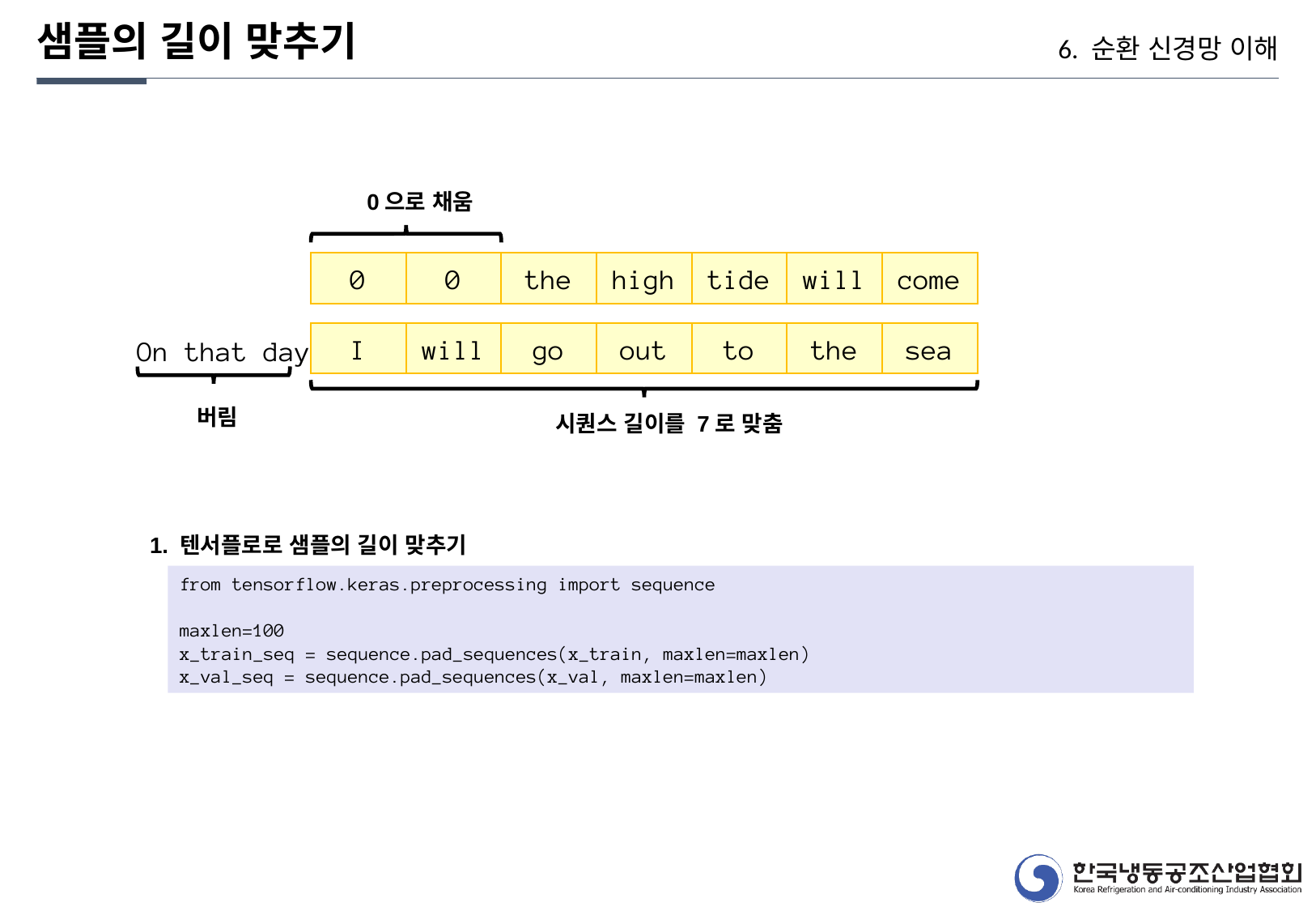

샘플의 길이 맞추기
6. 순환 신경망 이해

0으로 채움
0
0
the
high
tide
will
come

I
will
go
out
to
the
sea
On that day
버림
시퀀스 길이를 7로 맞춤
1. 텐서플로로 샘플의 길이 맞추기
from tensorflow.keras.preprocessing import sequence

maxlen=100
x_train_seq = sequence.pad_sequences(x_train, maxlen=maxlen)
x_val_seq = sequence.pad_sequences(x_val, maxlen=maxlen)